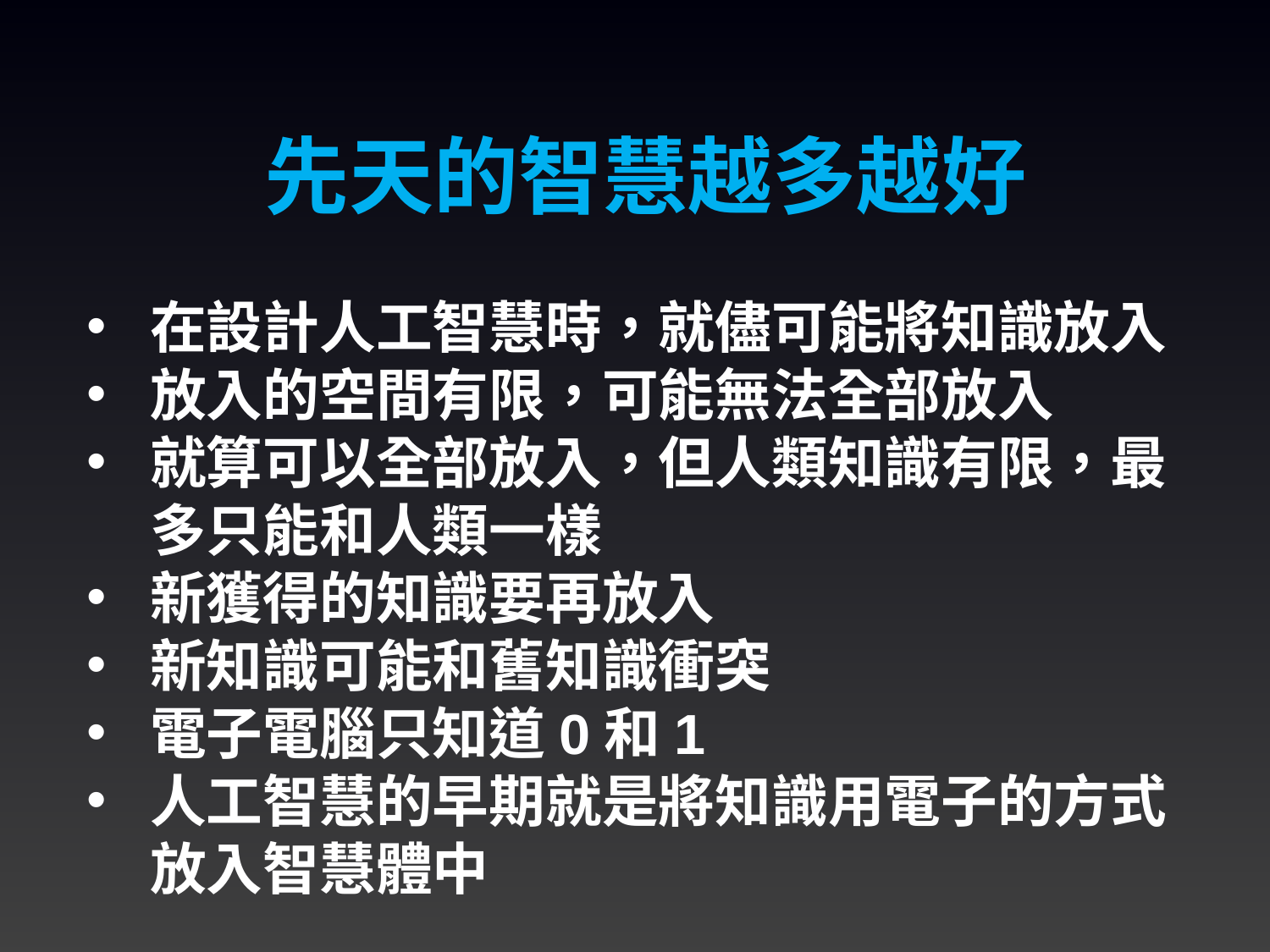

先天的智慧越多越好
在設計人工智慧時，就儘可能將知識放入
放入的空間有限，可能無法全部放入
就算可以全部放入，但人類知識有限，最多只能和人類一樣
新獲得的知識要再放入
新知識可能和舊知識衝突
電子電腦只知道0和1
人工智慧的早期就是將知識用電子的方式放入智慧體中